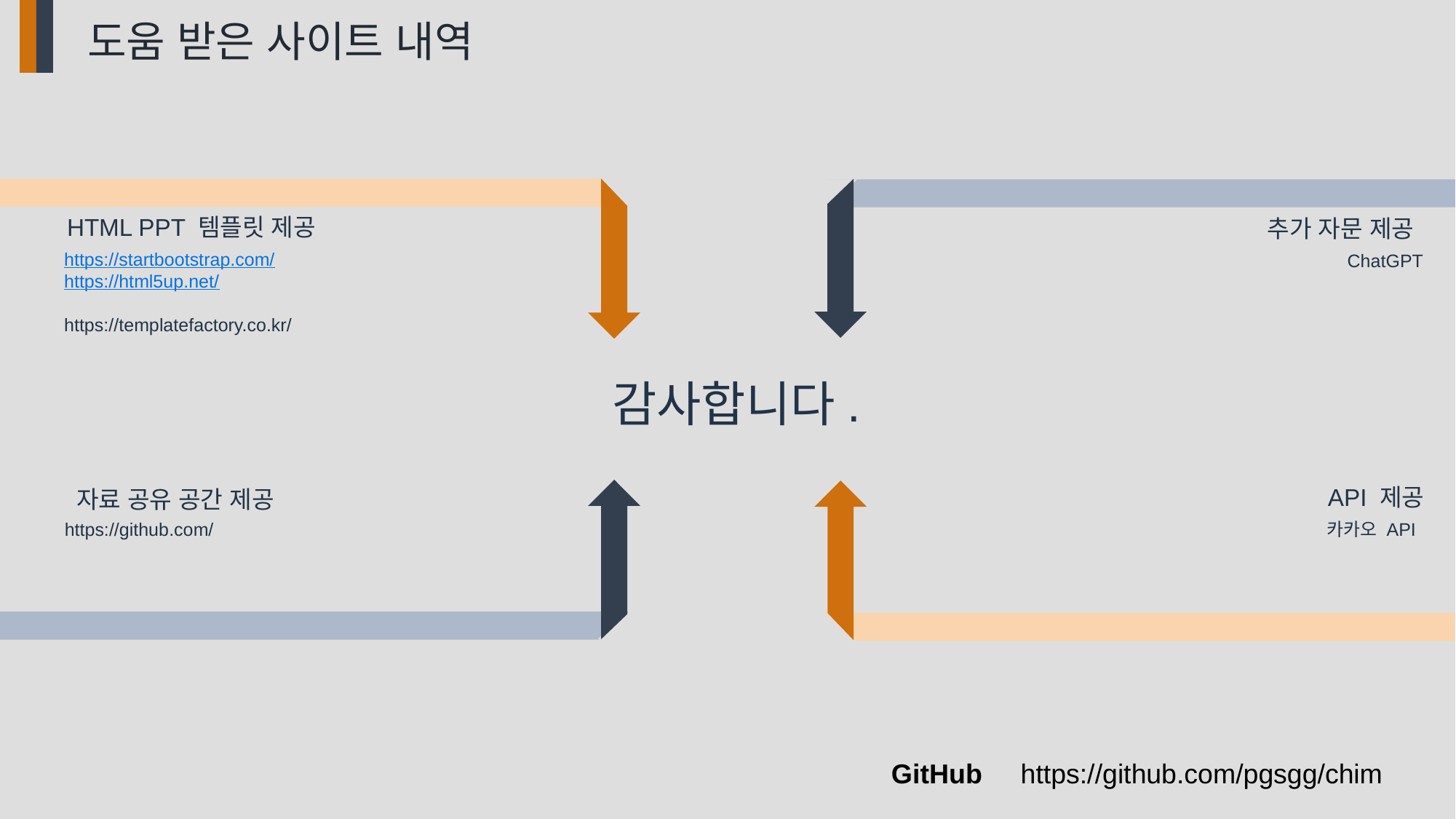

도움 받은 사이트 내역

HTML PPT 템플릿 제공
추가 자문 제공
https://startbootstrap.com/
https://html5up.net/

https://templatefactory.co.kr/

ChatGPT
감사합니다.
API 제공
자료 공유 공간 제공

https://github.com/
카카오 API

GitHub     https://github.com/pgsgg/chim